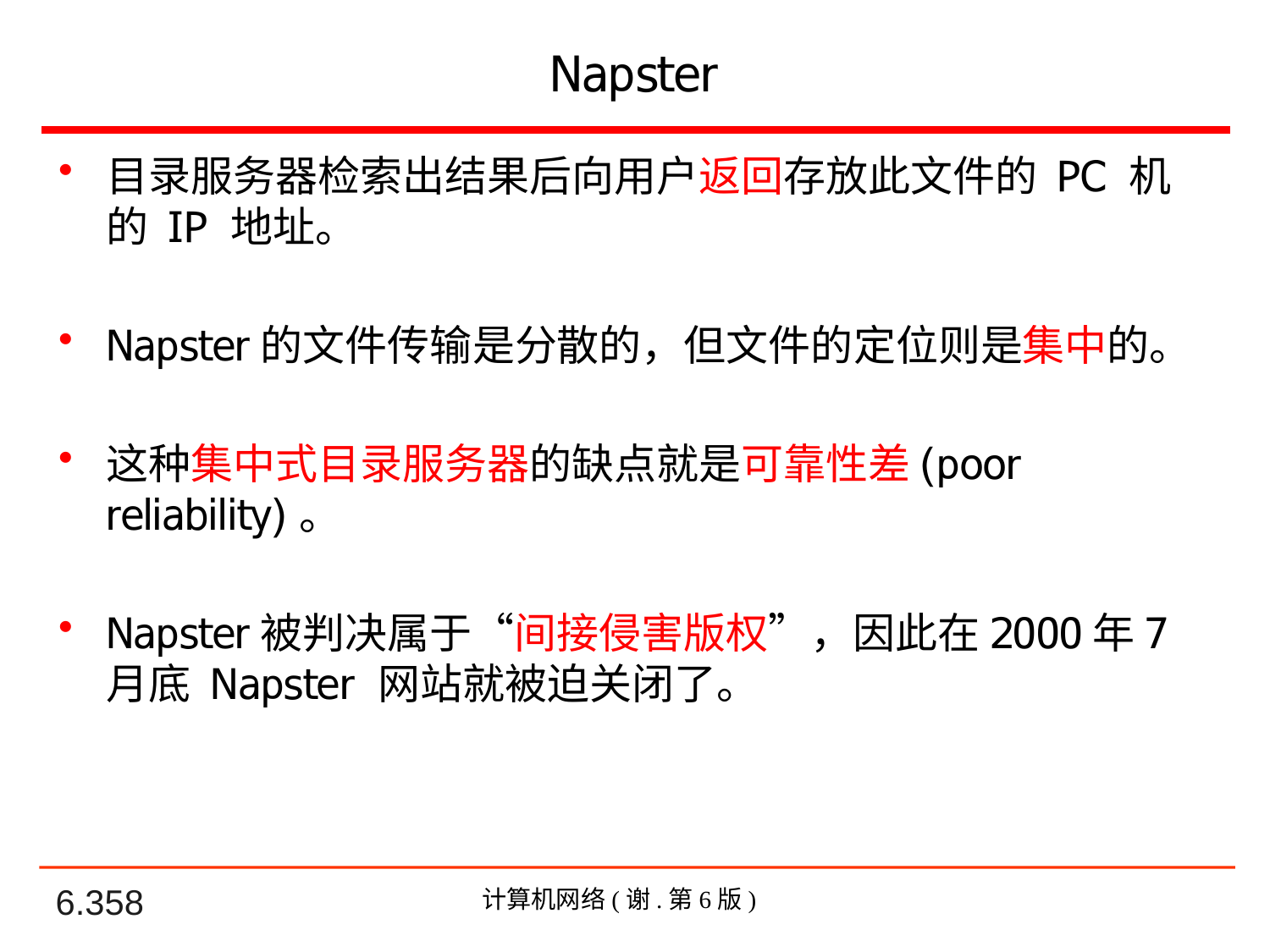

# Napster
目录服务器检索出结果后向用户返回存放此文件的 PC 机的 IP 地址。

Napster的文件传输是分散的，但文件的定位则是集中的。

这种集中式目录服务器的缺点就是可靠性差(poor reliability)。

Napster被判决属于“间接侵害版权”，因此在2000年7月底 Napster 网站就被迫关闭了。